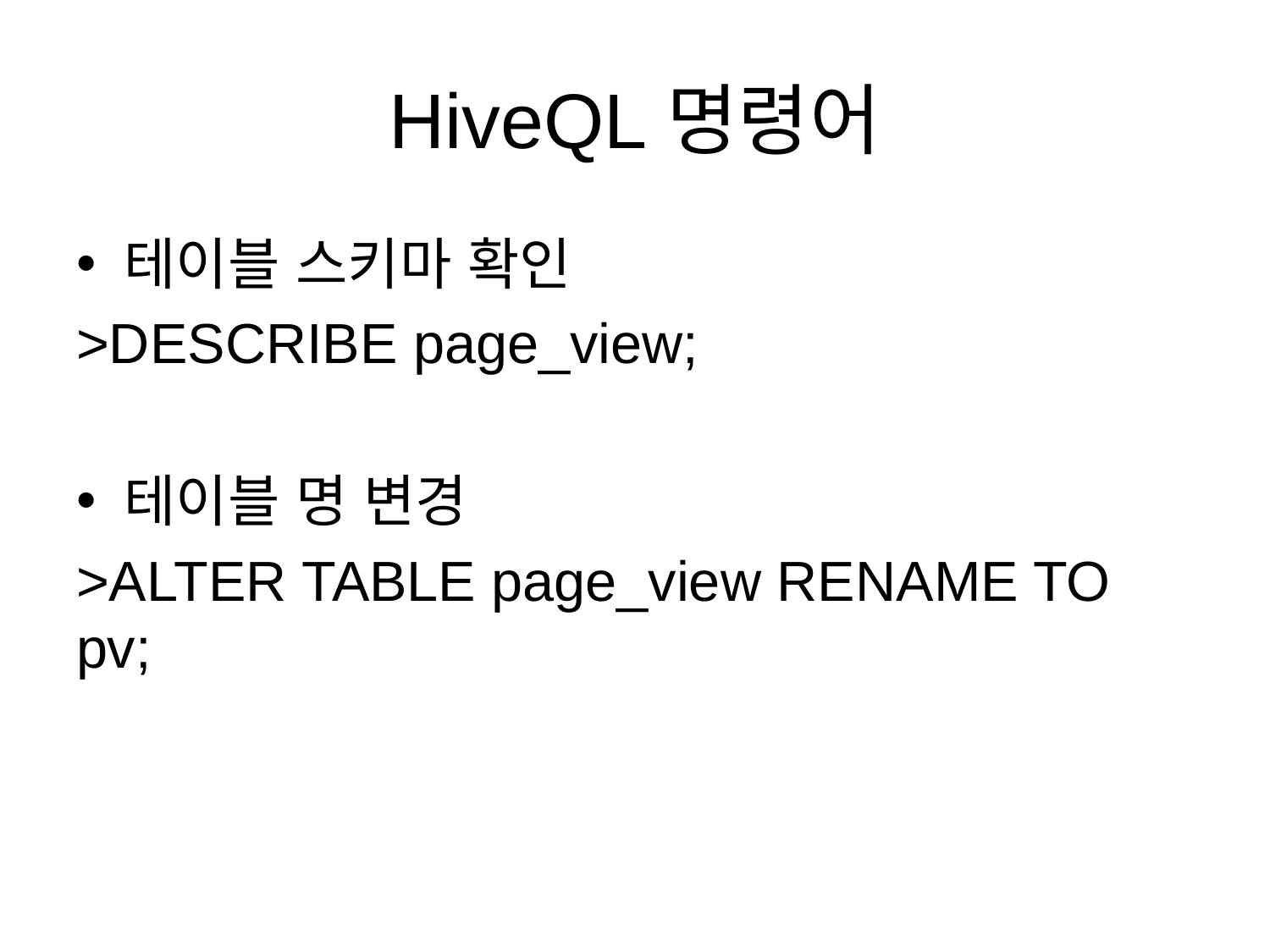

# HiveQL명령어
테이블 스키마 확인
>DESCRIBE page_view;

테이블 명 변경
>ALTER TABLE page_view RENAME TO pv;